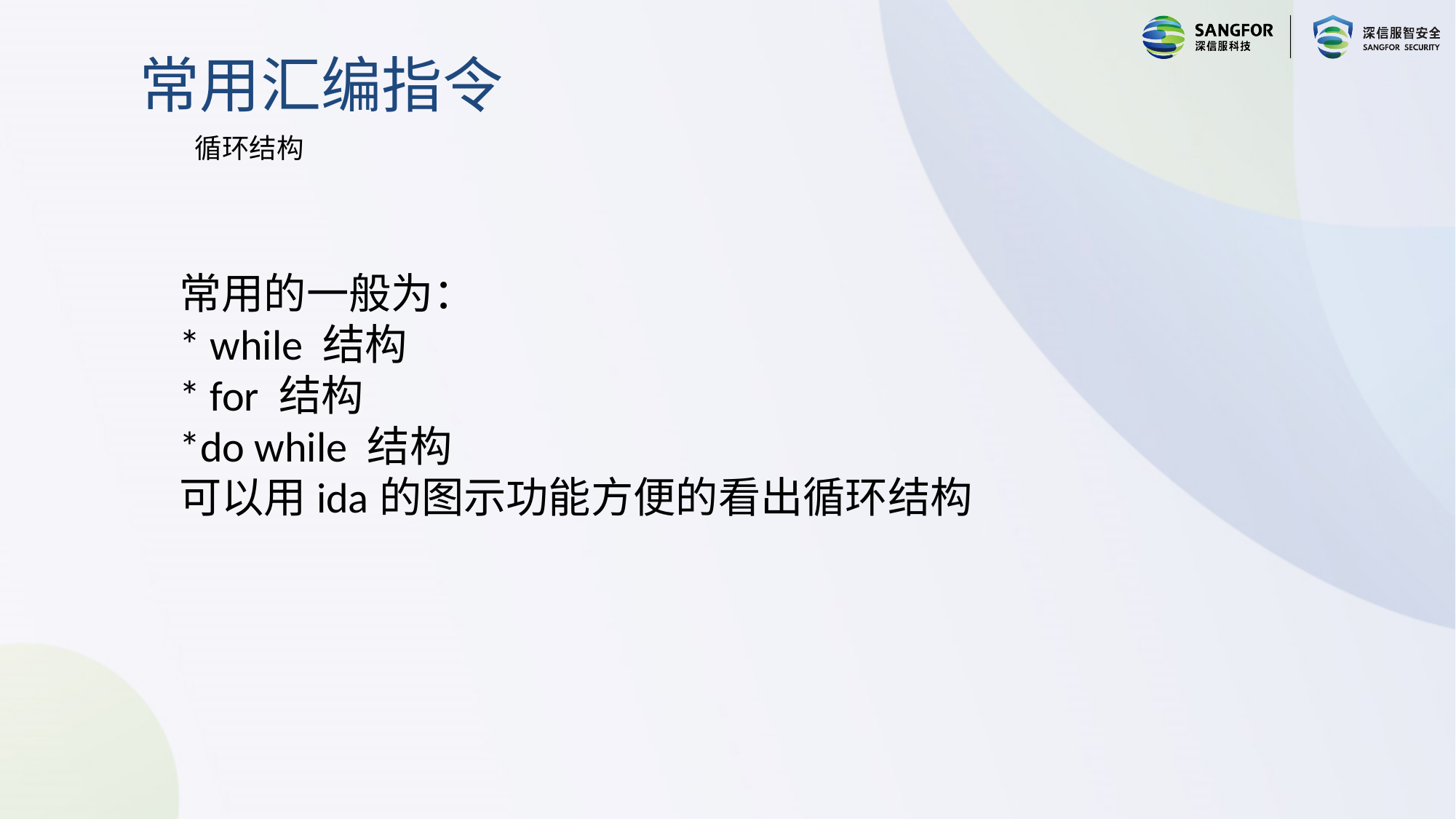

常用汇编指令
循环结构
常用的一般为：
* while 结构
* for 结构
*do while 结构
可以用ida的图示功能方便的看出循环结构